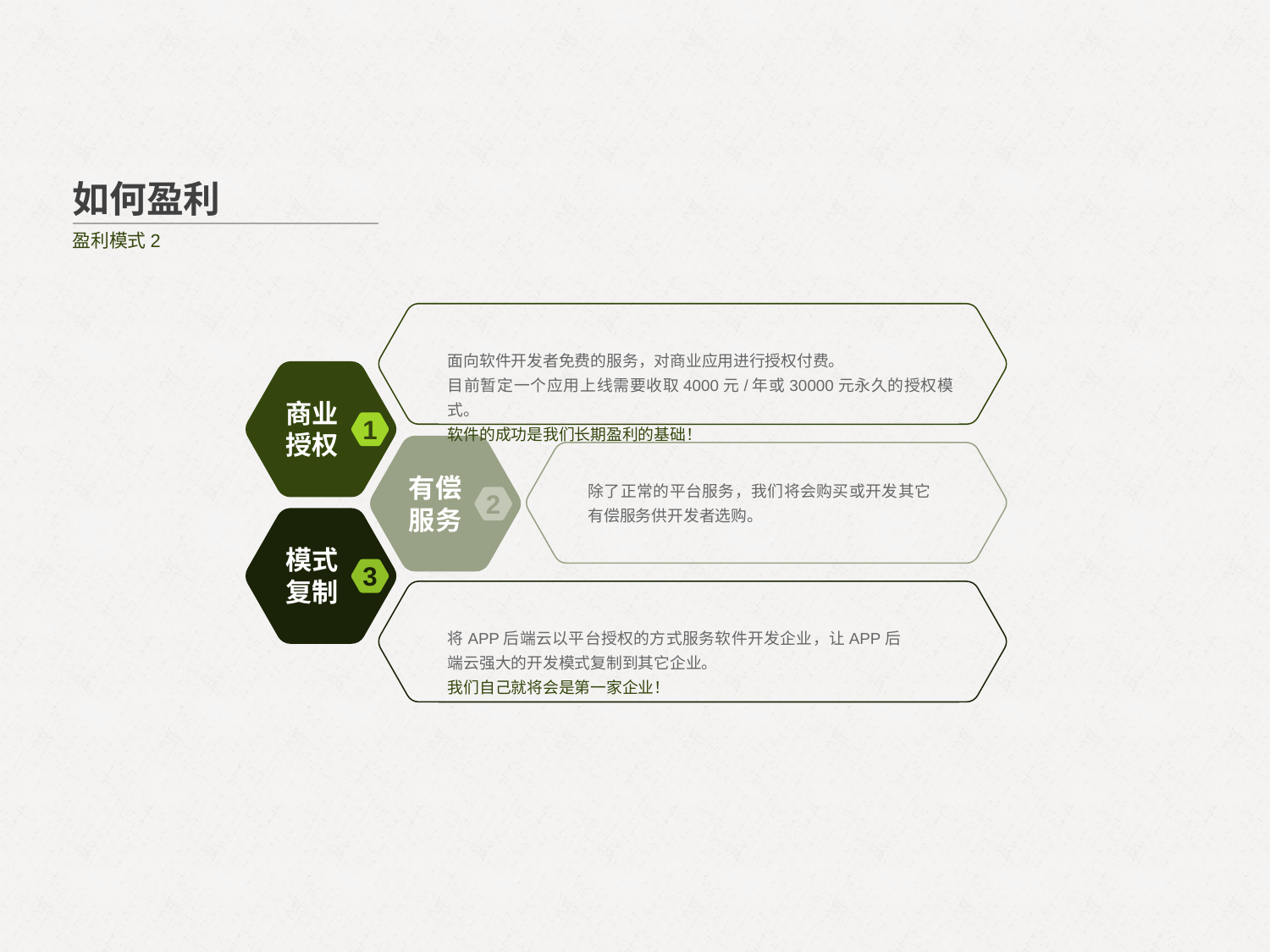

如何盈利
盈利模式2

面向软件开发者免费的服务，对商业应用进行授权付费。
目前暂定一个应用上线需要收取4000元/年或30000元永久的授权模式。
软件的成功是我们长期盈利的基础！

商业授权

1

有偿服务
除了正常的平台服务，我们将会购买或开发其它有偿服务供开发者选购。

2

模式复制

3

将APP后端云以平台授权的方式服务软件开发企业，让APP后端云强大的开发模式复制到其它企业。
我们自己就将会是第一家企业！